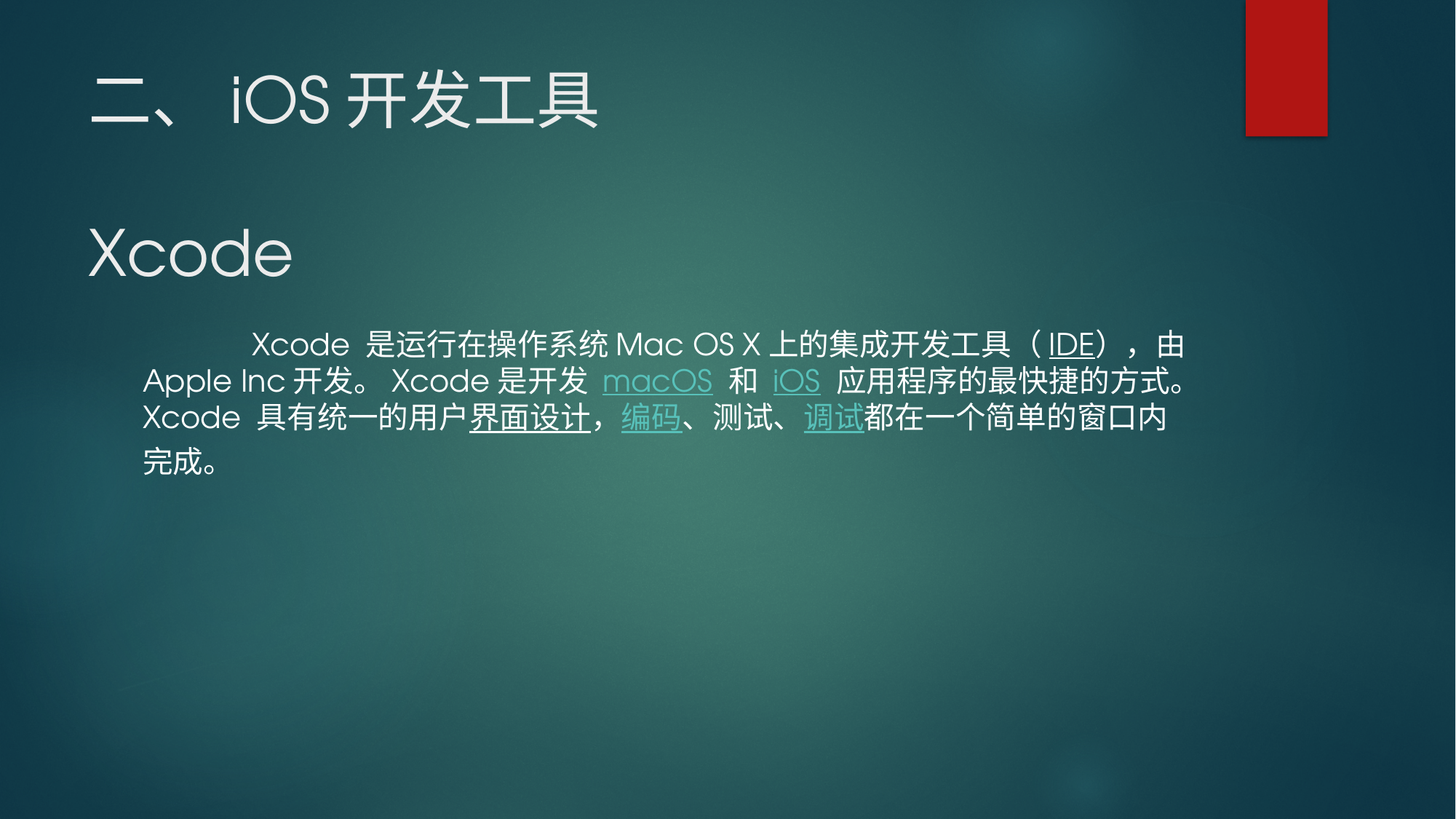

# 二、iOS开发工具 Xcode
	Xcode 是运行在操作系统Mac OS X上的集成开发工具（IDE），由Apple Inc开发。Xcode是开发 macOS 和 iOS 应用程序的最快捷的方式。Xcode 具有统一的用户界面设计，编码、测试、调试都在一个简单的窗口内完成。